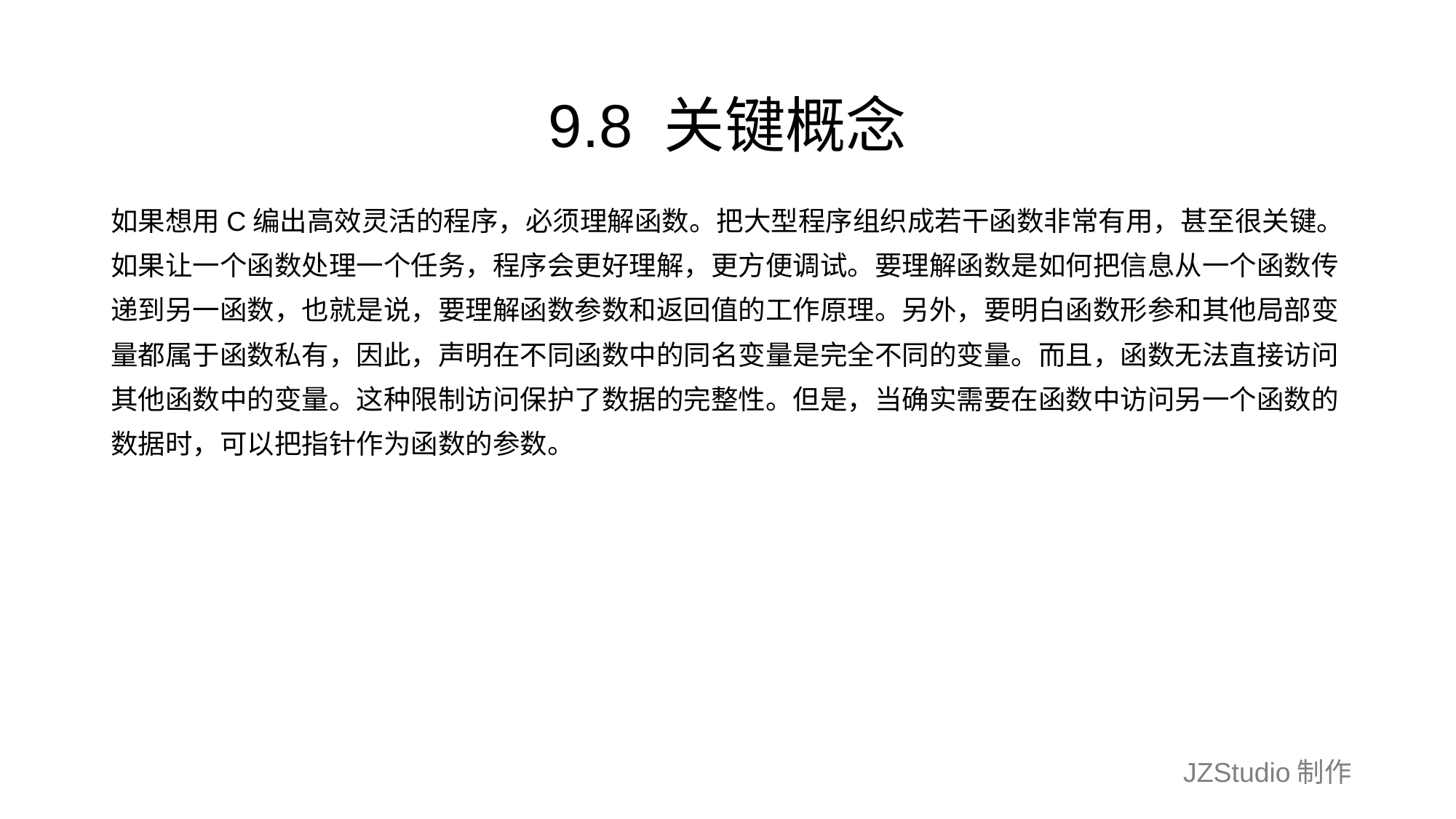

# 9.8 关键概念
如果想用C编出高效灵活的程序，必须理解函数。把大型程序组织成若干函数非常有用，甚至很关键。
如果让一个函数处理一个任务，程序会更好理解，更方便调试。要理解函数是如何把信息从一个函数传
递到另一函数，也就是说，要理解函数参数和返回值的工作原理。另外，要明白函数形参和其他局部变
量都属于函数私有，因此，声明在不同函数中的同名变量是完全不同的变量。而且，函数无法直接访问
其他函数中的变量。这种限制访问保护了数据的完整性。但是，当确实需要在函数中访问另一个函数的
数据时，可以把指针作为函数的参数。